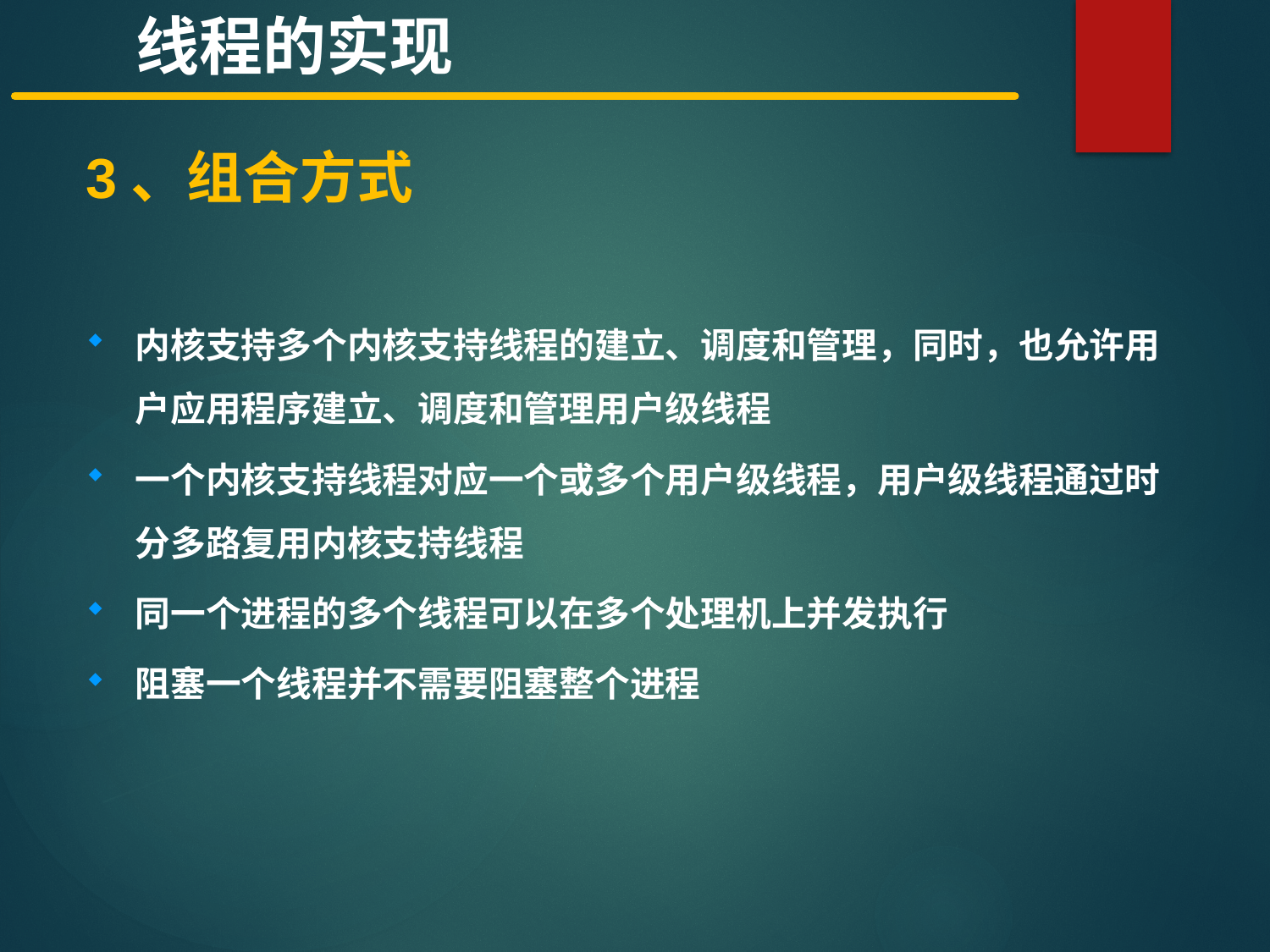

线程的实现
 3、组合方式
内核支持多个内核支持线程的建立、调度和管理，同时，也允许用户应用程序建立、调度和管理用户级线程
一个内核支持线程对应一个或多个用户级线程，用户级线程通过时分多路复用内核支持线程
同一个进程的多个线程可以在多个处理机上并发执行
阻塞一个线程并不需要阻塞整个进程